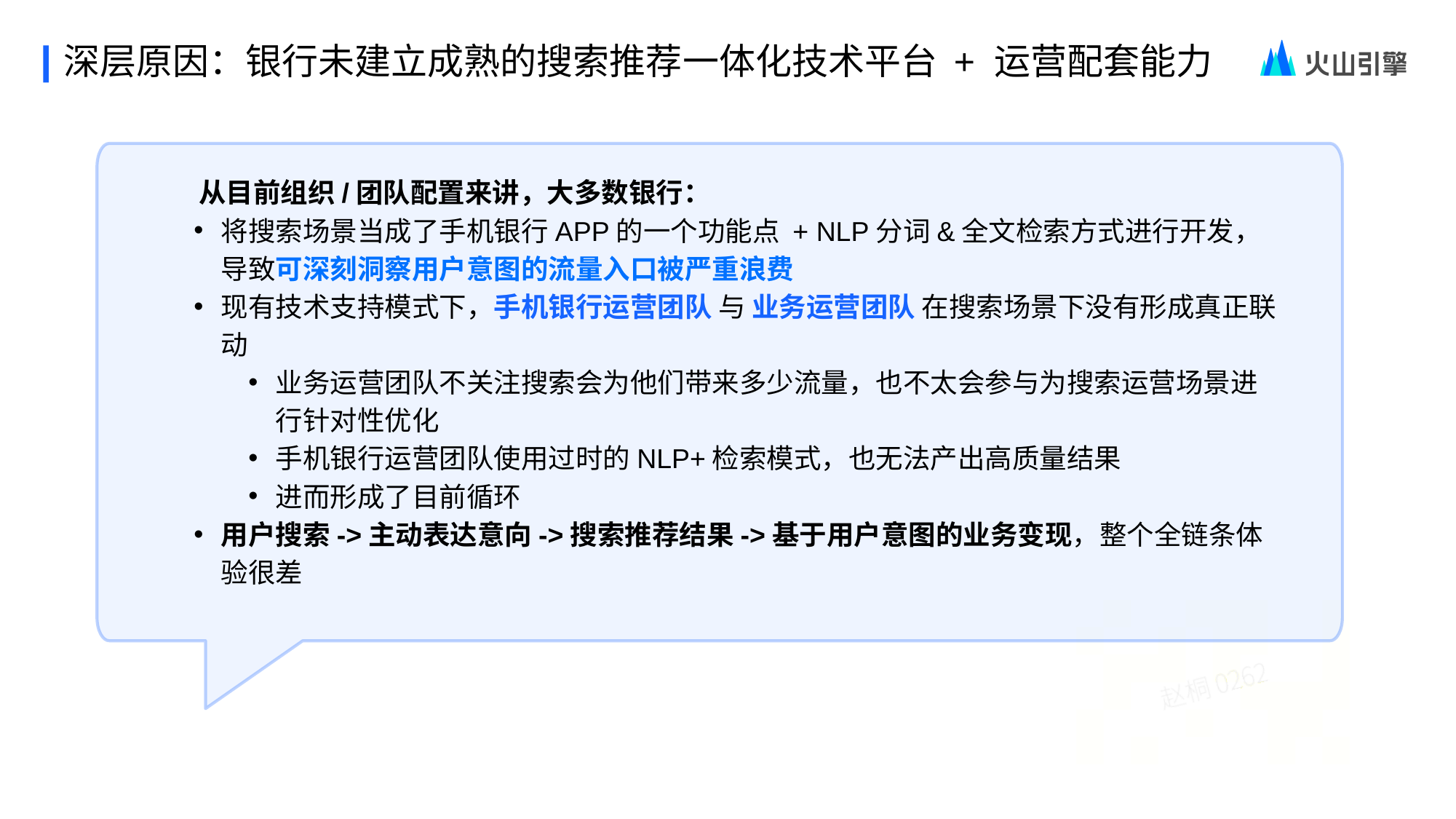

深层原因：银行未建立成熟的搜索推荐一体化技术平台 + 运营配套能力

从目前组织/团队配置来讲，大多数银行：
将搜索场景当成了手机银行APP的一个功能点 + NLP分词&全文检索方式进行开发，导致可深刻洞察用户意图的流量入口被严重浪费
现有技术支持模式下，手机银行运营团队 与 业务运营团队 在搜索场景下没有形成真正联动
业务运营团队不关注搜索会为他们带来多少流量，也不太会参与为搜索运营场景进行针对性优化
手机银行运营团队使用过时的NLP+检索模式，也无法产出高质量结果
进而形成了目前循环
用户搜索->主动表达意向->搜索推荐结果->基于用户意图的业务变现，整个全链条体验很差